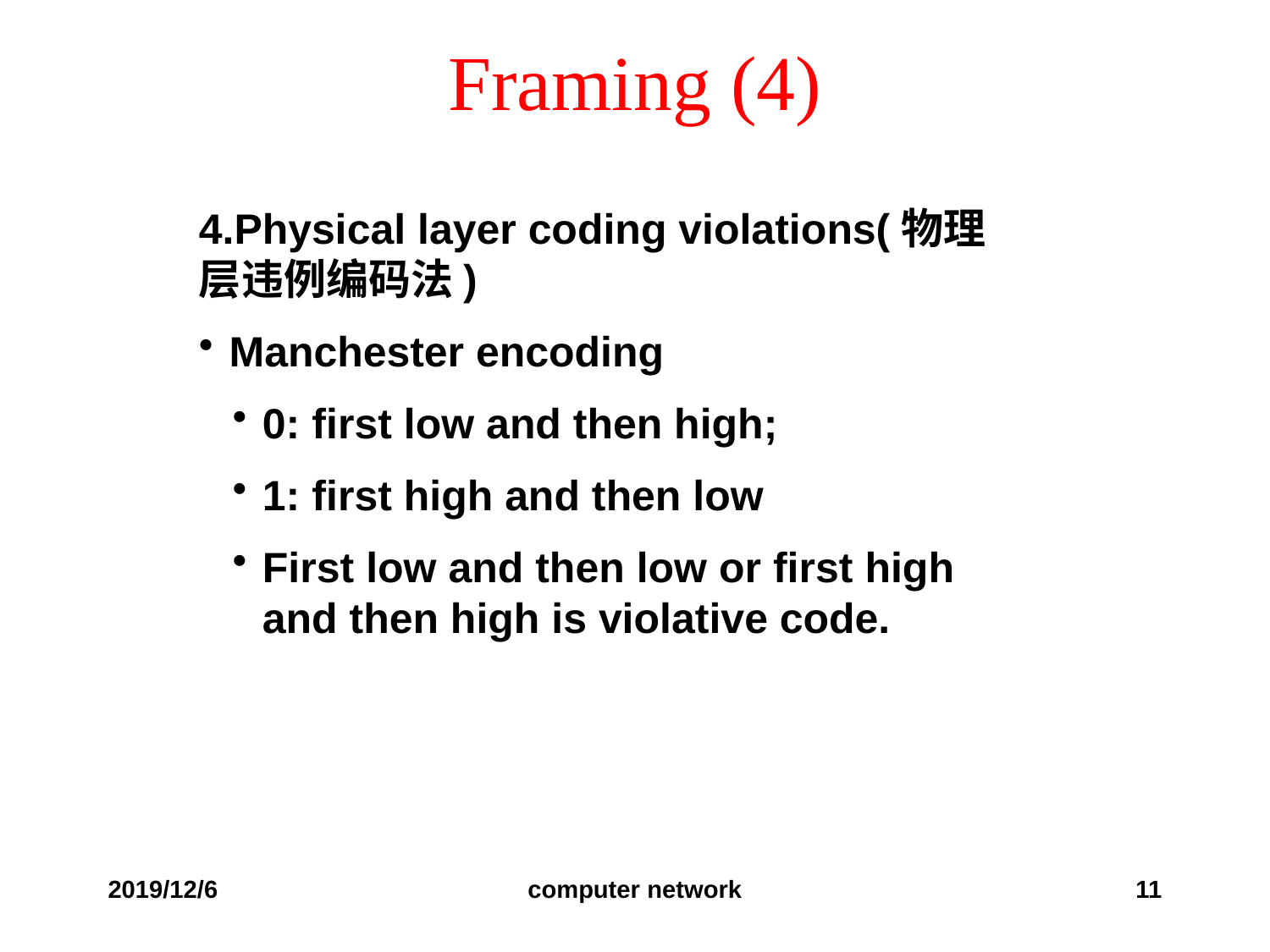

# Framing (4)
4.Physical layer coding violations(物理层违例编码法)
Manchester encoding
0: first low and then high;
1: first high and then low
First low and then low or first high and then high is violative code.
2019/12/6
computer network
11